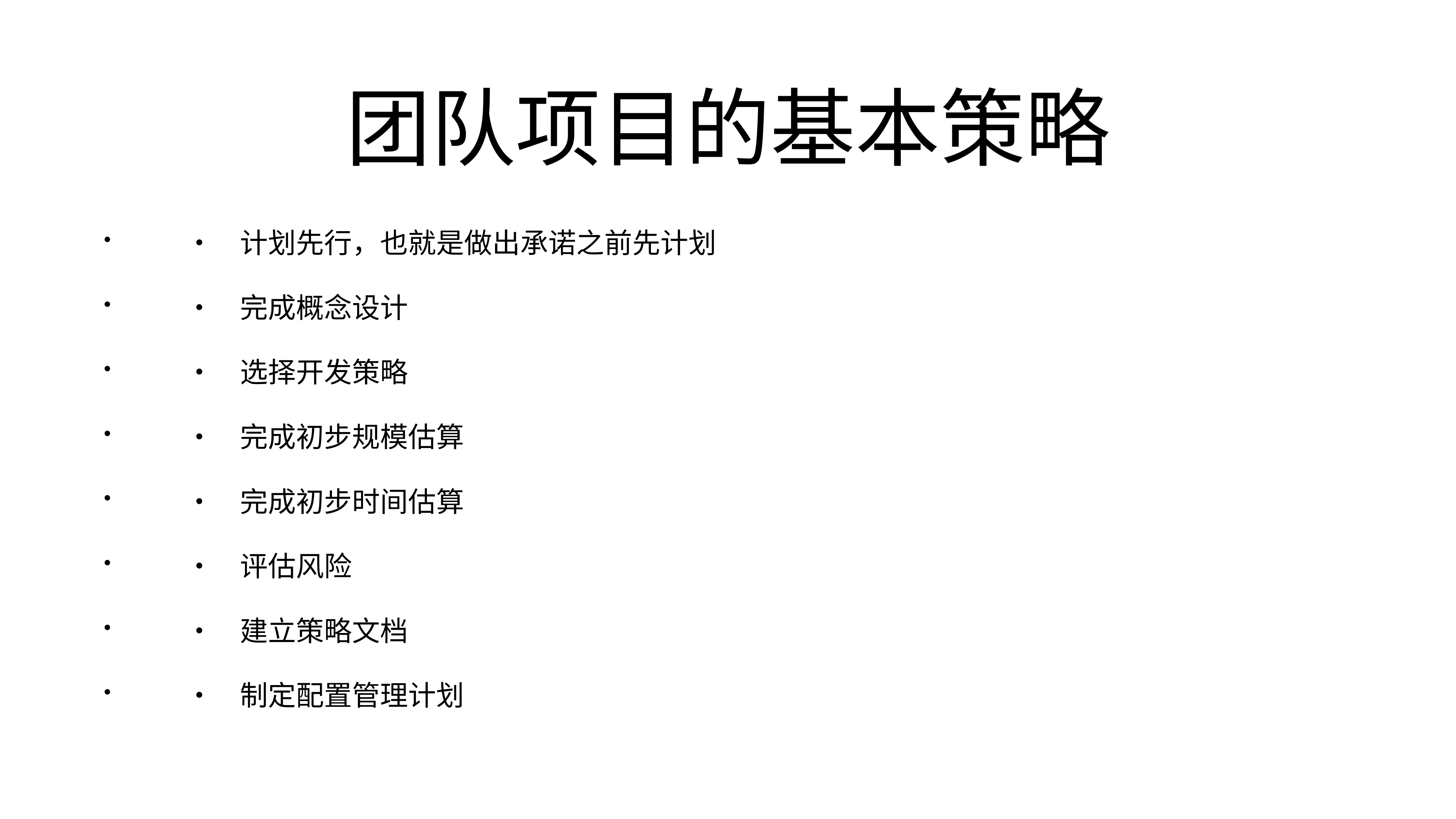

# 团队项目的基本策略
	•	计划先行，也就是做出承诺之前先计划
	•	完成概念设计
	•	选择开发策略
	•	完成初步规模估算
	•	完成初步时间估算
	•	评估风险
	•	建立策略文档
	•	制定配置管理计划